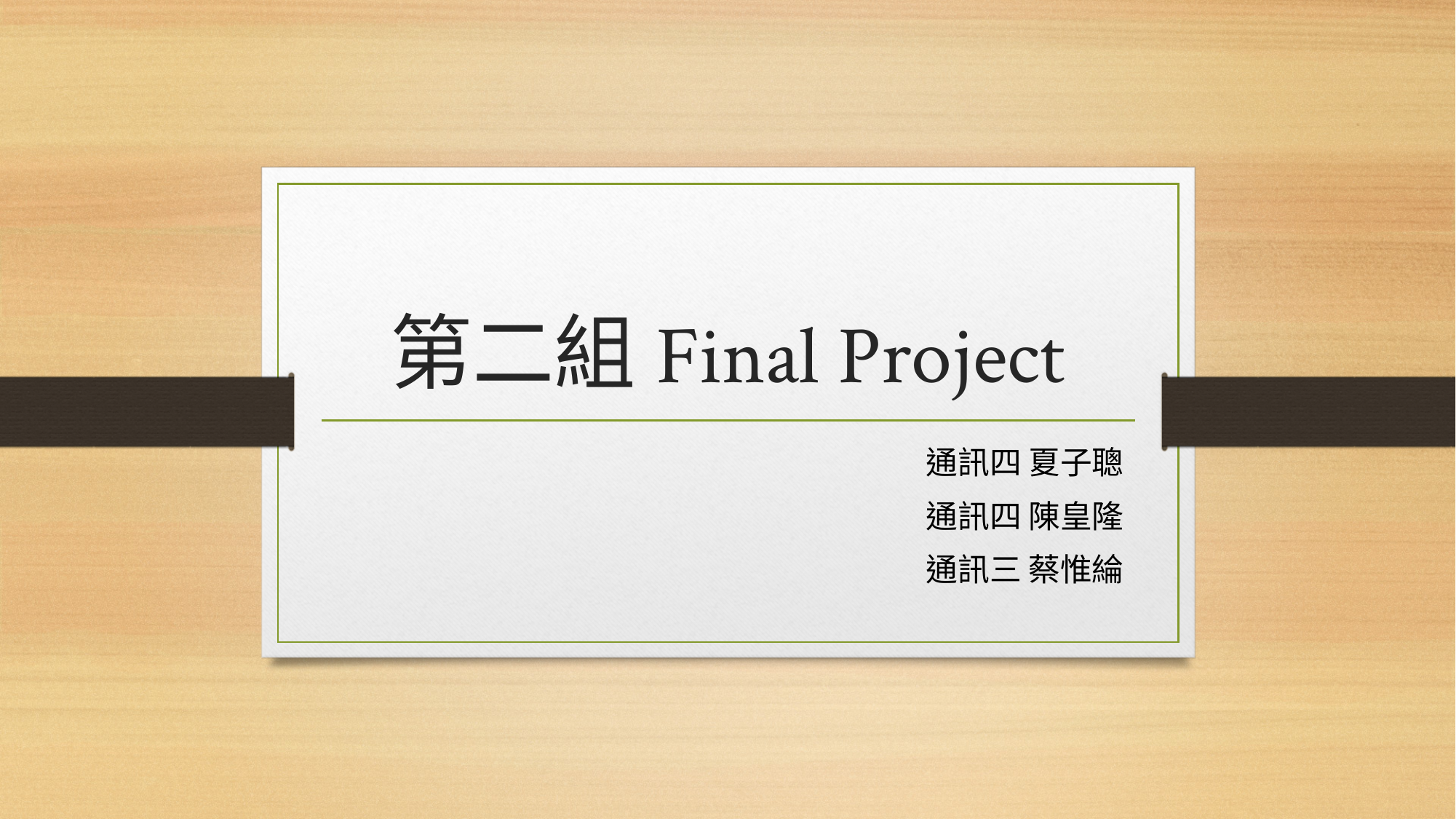

# 第二組Final Project
通訊四 夏子聰
通訊四 陳皇隆
通訊三 蔡惟綸